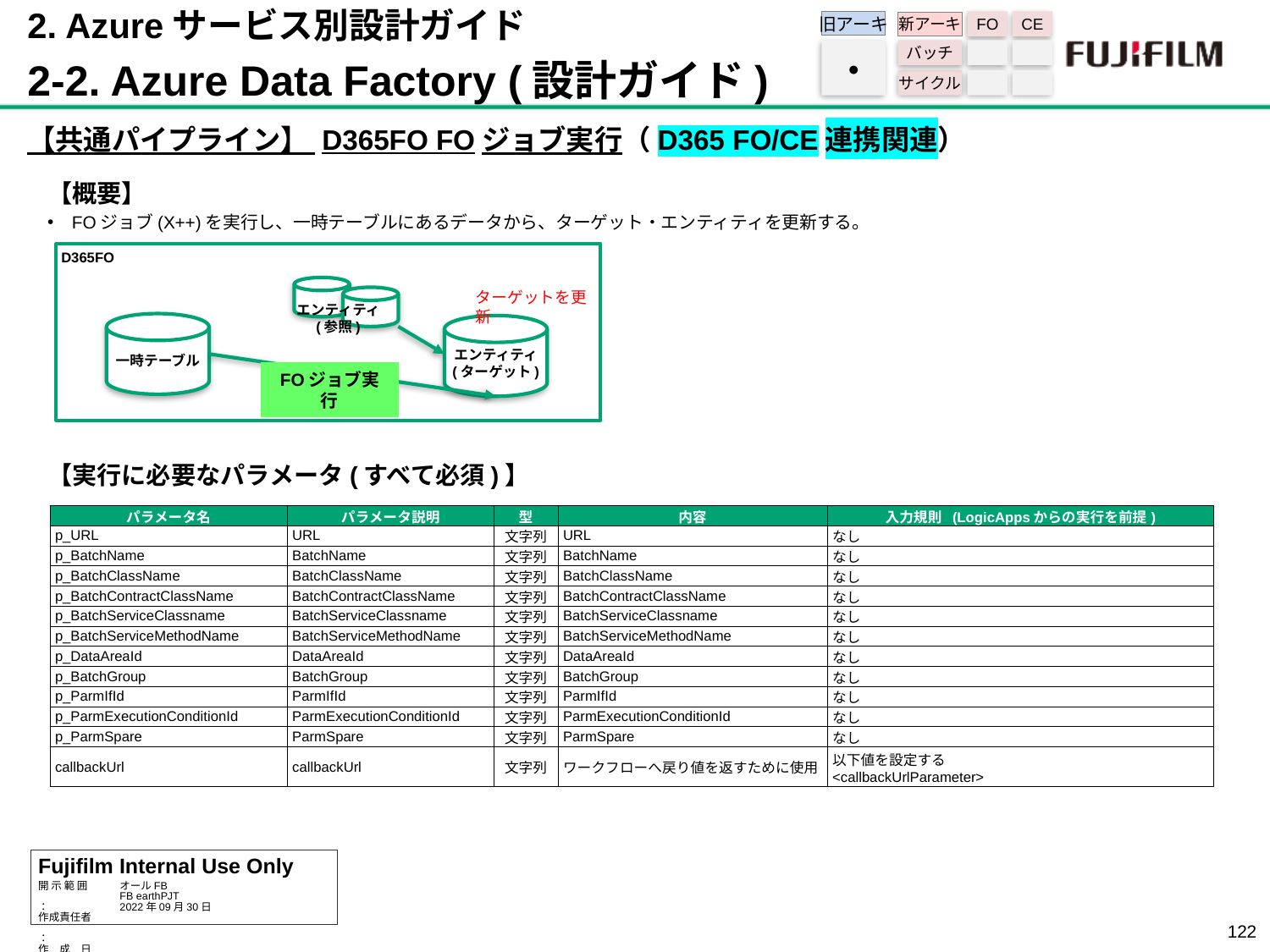

2. Azureサービス別設計ガイド
2-2. Azure Data Factory (設計ガイド)
旧アーキ
FO
CE
新アーキ
バッチ

サイクル

●
【共通パイプライン】 D365FO FOジョブ実行（D365 FO/CE連携関連）
【概要】
FOジョブ(X++)を実行し、一時テーブルにあるデータから、ターゲット・エンティティを更新する。

【実行に必要なパラメータ(すべて必須)】
D365FO

エンティティ
(参照)
ターゲットを更新
一時テーブル
エンティティ
(ターゲット)
FOジョブ実行
| パラメータ名 | パラメータ説明 | 型 | 内容 | 入力規則 (LogicAppsからの実行を前提) |
| --- | --- | --- | --- | --- |
| p\_URL | URL | 文字列 | URL | なし |
| p\_BatchName | BatchName | 文字列 | BatchName | なし |
| p\_BatchClassName | BatchClassName | 文字列 | BatchClassName | なし |
| p\_BatchContractClassName | BatchContractClassName | 文字列 | BatchContractClassName | なし |
| p\_BatchServiceClassname | BatchServiceClassname | 文字列 | BatchServiceClassname | なし |
| p\_BatchServiceMethodName | BatchServiceMethodName | 文字列 | BatchServiceMethodName | なし |
| p\_DataAreaId | DataAreaId | 文字列 | DataAreaId | なし |
| p\_BatchGroup | BatchGroup | 文字列 | BatchGroup | なし |
| p\_ParmIfId | ParmIfId | 文字列 | ParmIfId | なし |
| p\_ParmExecutionConditionId | ParmExecutionConditionId | 文字列 | ParmExecutionConditionId | なし |
| p\_ParmSpare | ParmSpare | 文字列 | ParmSpare | なし |
| callbackUrl | callbackUrl | 文字列 | ワークフローへ戻り値を返すために使用 | 以下値を設定する <callbackUrlParameter> |
122